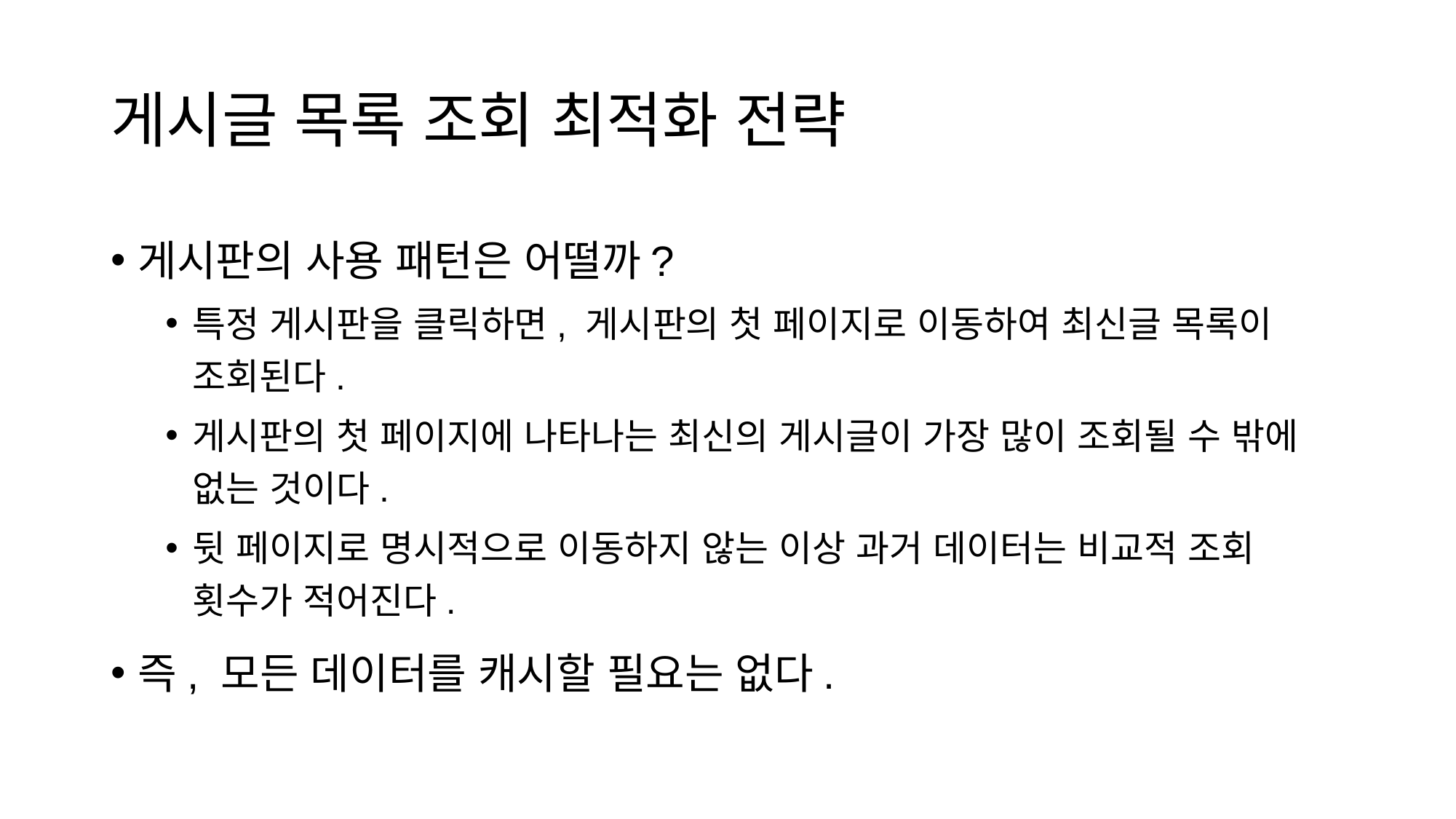

# 게시글 목록 조회 최적화 전략
게시판의 사용 패턴은 어떨까?
특정 게시판을 클릭하면, 게시판의 첫 페이지로 이동하여 최신글 목록이 조회된다.
게시판의 첫 페이지에 나타나는 최신의 게시글이 가장 많이 조회될 수 밖에 없는 것이다.
뒷 페이지로 명시적으로 이동하지 않는 이상 과거 데이터는 비교적 조회 횟수가 적어진다.
즉, 모든 데이터를 캐시할 필요는 없다.